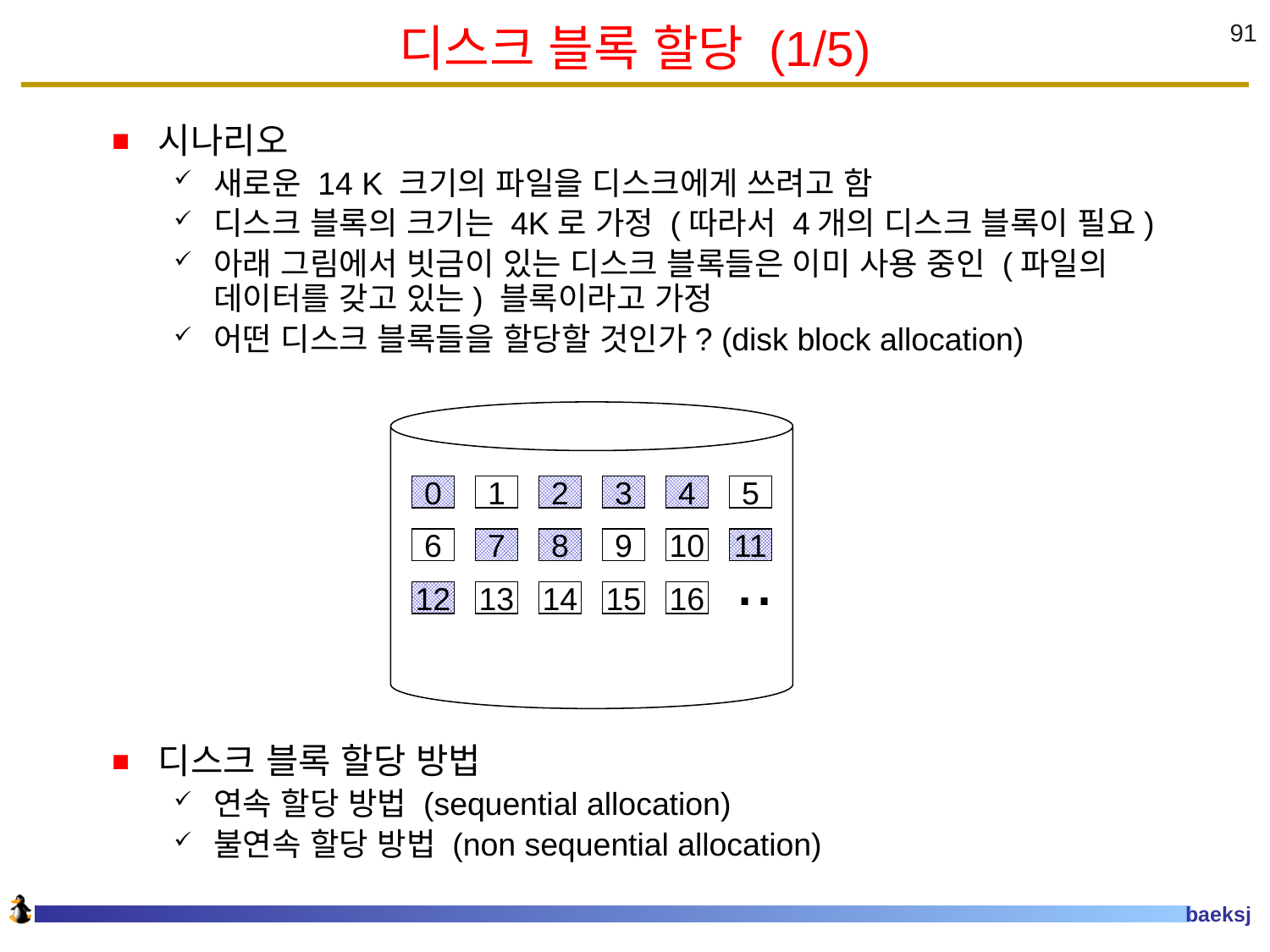

# 디스크 블록 할당 (1/5)
91
시나리오
새로운 14 K 크기의 파일을 디스크에게 쓰려고 함
디스크 블록의 크기는 4K로 가정 (따라서 4개의 디스크 블록이 필요)
아래 그림에서 빗금이 있는 디스크 블록들은 이미 사용 중인 (파일의 데이터를 갖고 있는) 블록이라고 가정
어떤 디스크 블록들을 할당할 것인가? (disk block allocation)

디스크 블록 할당 방법
연속 할당 방법 (sequential allocation)
불연속 할당 방법 (non sequential allocation)

0
1
2
3
4
5
6
7
8
9
10
..
11
12
13
14
15
16